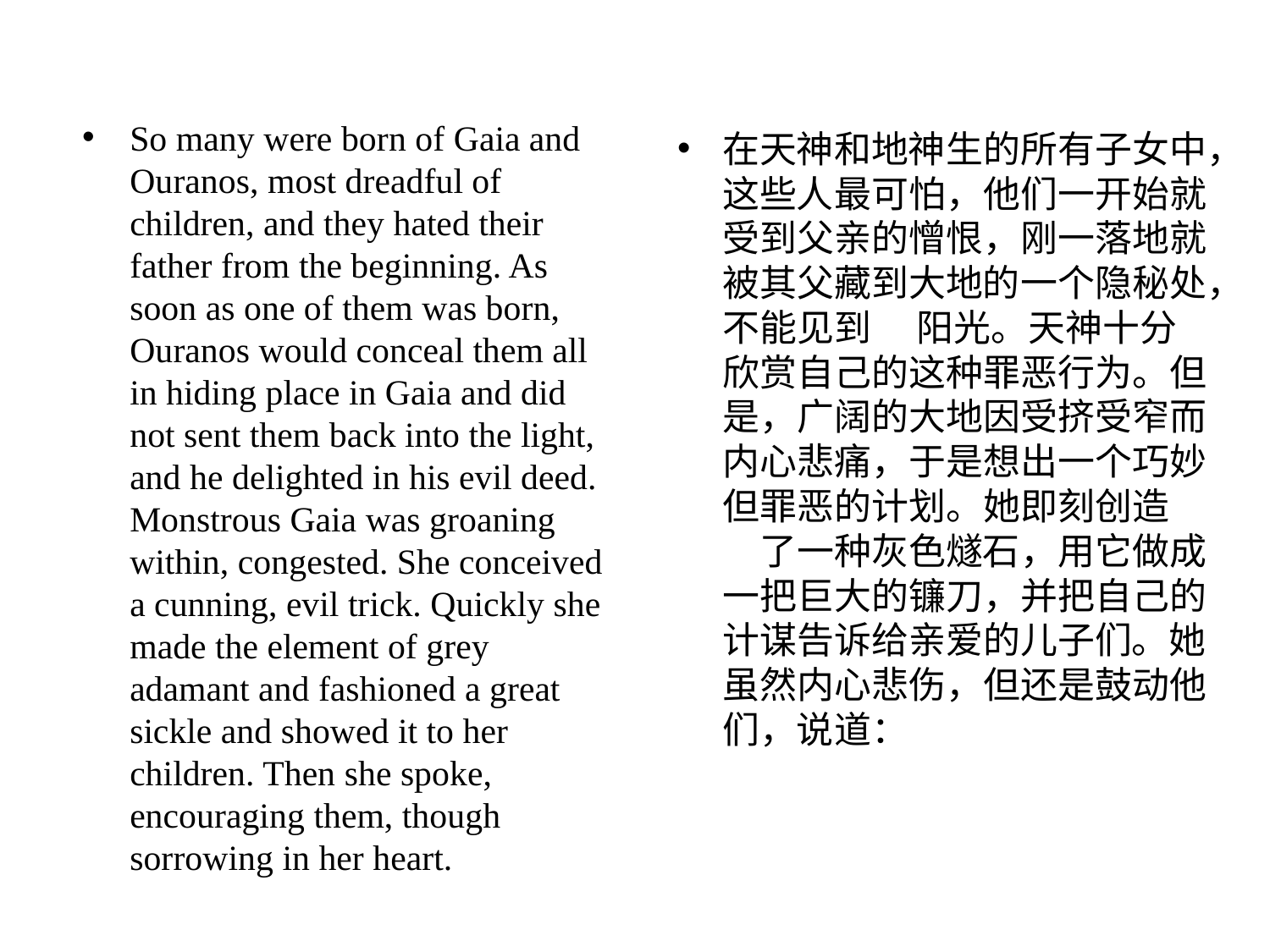

So many were born of Gaia and Ouranos, most dreadful of children, and they hated their father from the beginning. As soon as one of them was born, Ouranos would conceal them all in hiding place in Gaia and did not sent them back into the light, and he delighted in his evil deed. Monstrous Gaia was groaning within, congested. She conceived a cunning, evil trick. Quickly she made the element of grey adamant and fashioned a great sickle and showed it to her children. Then she spoke, encouraging them, though sorrowing in her heart.
在天神和地神⽣的所有⼦⼥中，这些⼈最可怕，他们⼀开始就受到⽗亲的憎恨，刚⼀落地就被其⽗藏到⼤地的⼀个隐秘处，不能见到 　阳光。天神⼗分欣赏⾃⼰的这种罪恶⾏为。但是，⼴阔的⼤地因受挤受窄⽽内⼼悲痛，于是想出⼀个巧妙但罪恶的计划。她即刻创造 　了⼀种灰⾊燧⽯，⽤它做成⼀把巨⼤的镰⼑，并把⾃⼰的计谋告诉给亲爱的⼉⼦们。她虽然内⼼悲伤，但还是⿎动他们，说道：